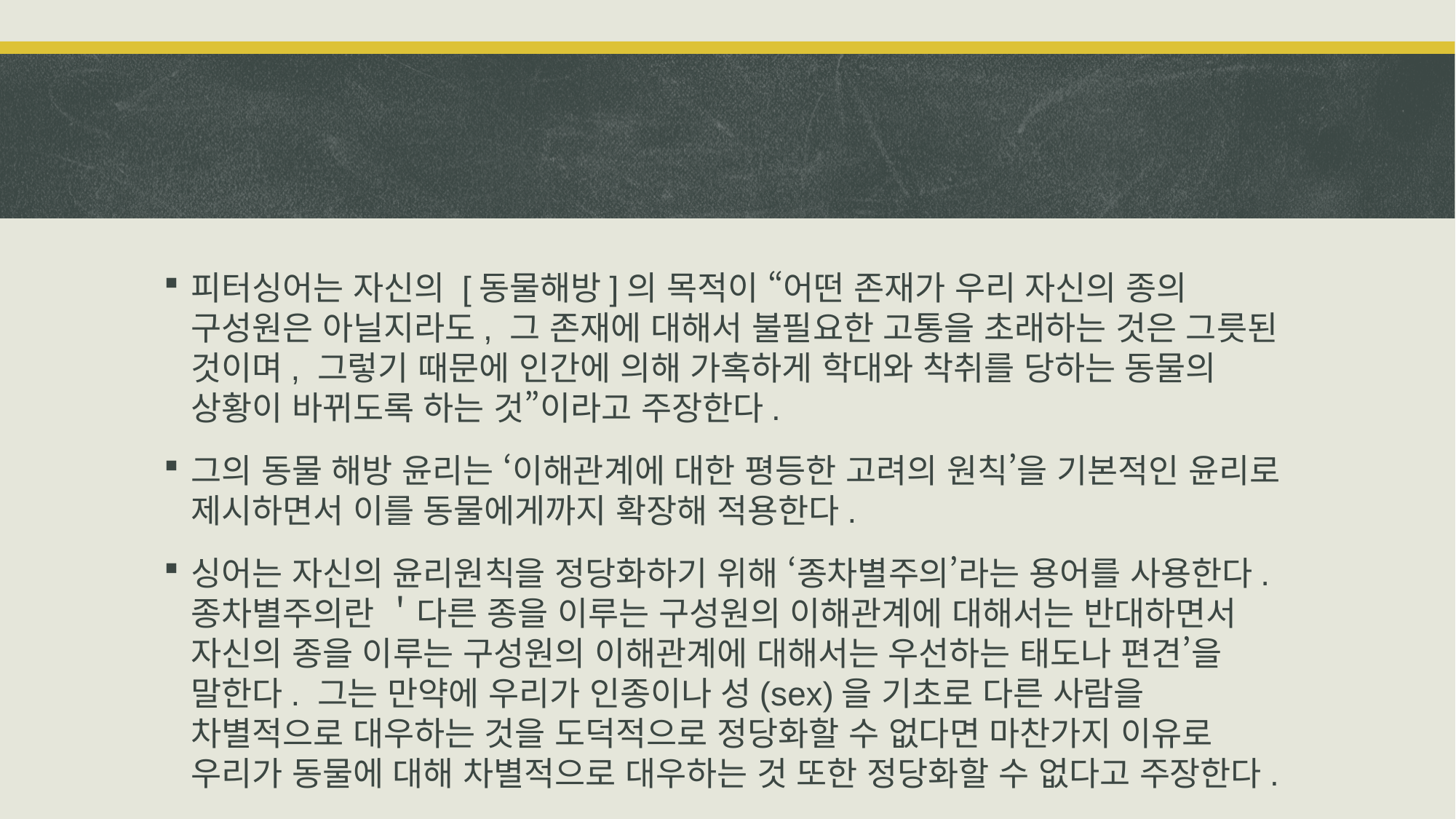

#
피터싱어는 자신의 [동물해방]의 목적이 “어떤 존재가 우리 자신의 종의 구성원은 아닐지라도, 그 존재에 대해서 불필요한 고통을 초래하는 것은 그릇된 것이며, 그렇기 때문에 인간에 의해 가혹하게 학대와 착취를 당하는 동물의 상황이 바뀌도록 하는 것”이라고 주장한다.
그의 동물 해방 윤리는 ‘이해관계에 대한 평등한 고려의 원칙’을 기본적인 윤리로 제시하면서 이를 동물에게까지 확장해 적용한다.
싱어는 자신의 윤리원칙을 정당화하기 위해 ‘종차별주의’라는 용어를 사용한다. 종차별주의란 ＇다른 종을 이루는 구성원의 이해관계에 대해서는 반대하면서 자신의 종을 이루는 구성원의 이해관계에 대해서는 우선하는 태도나 편견’을 말한다. 그는 만약에 우리가 인종이나 성(sex)을 기초로 다른 사람을 차별적으로 대우하는 것을 도덕적으로 정당화할 수 없다면 마찬가지 이유로 우리가 동물에 대해 차별적으로 대우하는 것 또한 정당화할 수 없다고 주장한다.